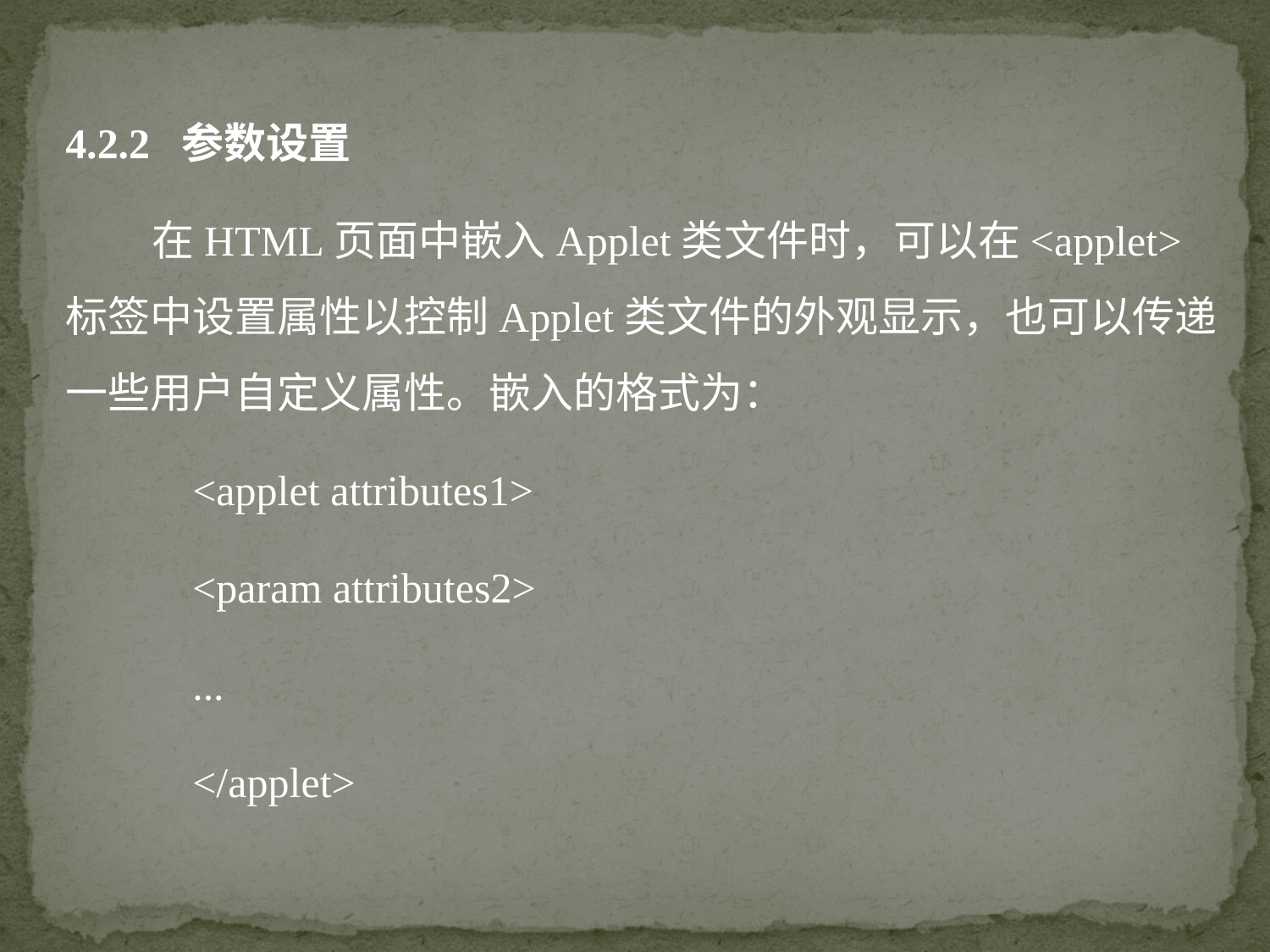

4.2.2  参数设置
        在HTML页面中嵌入Applet类文件时，可以在<applet>标签中设置属性以控制Applet类文件的外观显示，也可以传递一些用户自定义属性。嵌入的格式为：
<applet attributes1>
<param attributes2>
...
</applet>